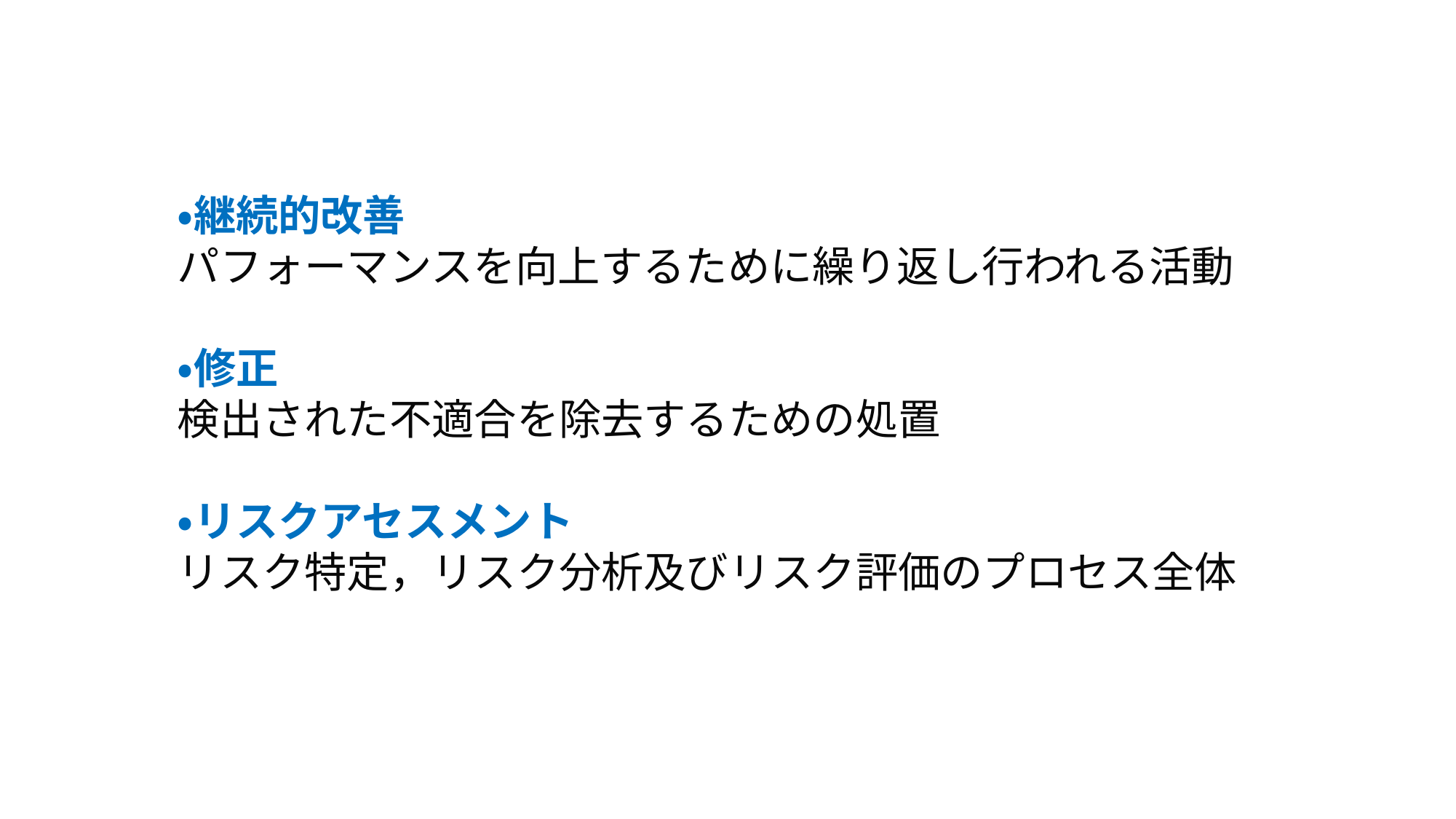

・継続的改善
パフォーマンスを向上するために繰り返し行われる活動

・修正
検出された不適合を除去するための処置

・リスクアセスメント
リスク特定，リスク分析及びリスク評価のプロセス全体